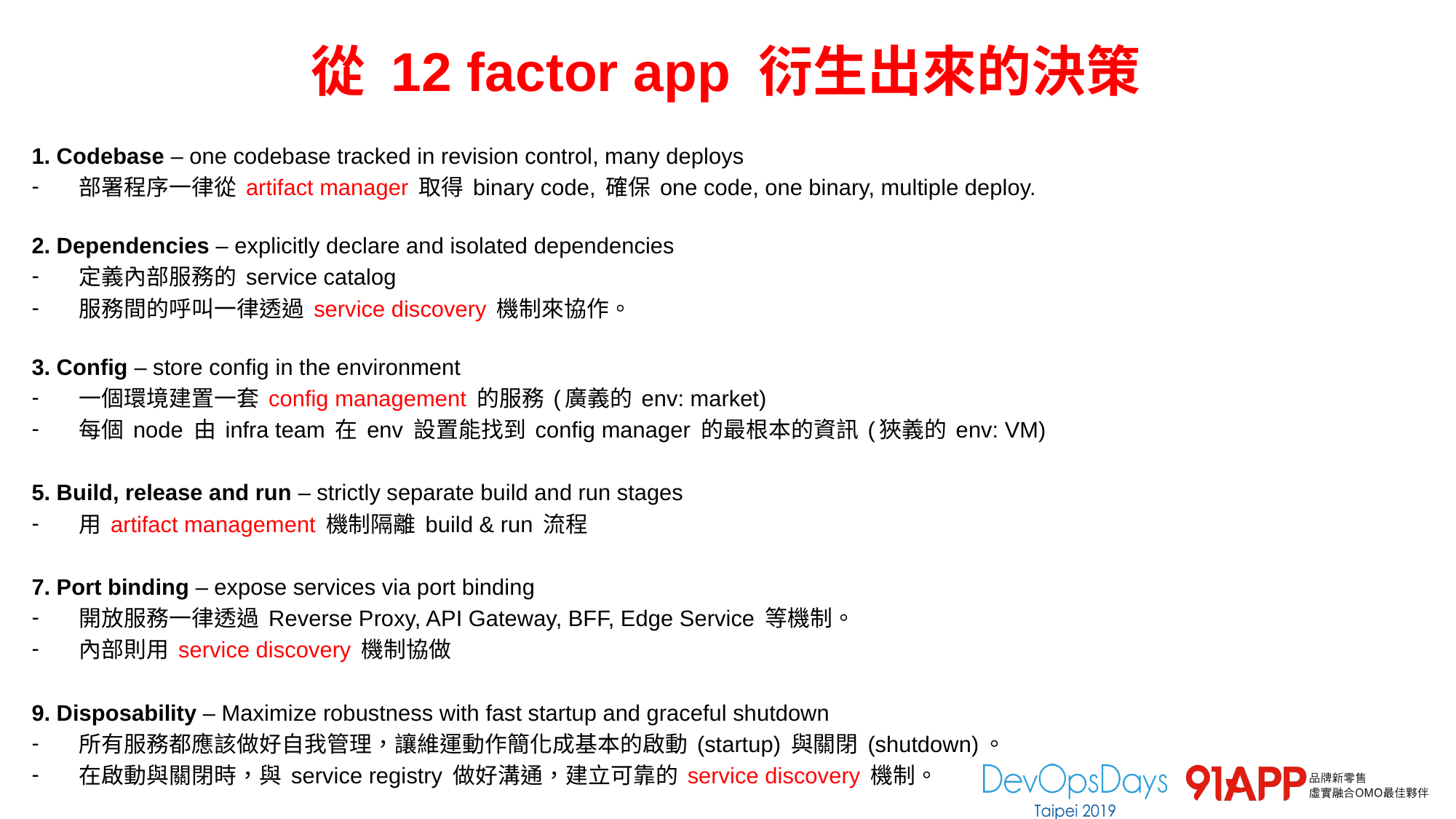

# 從 12 factor app 衍生出來的決策
1. Codebase – one codebase tracked in revision control, many deploys
部署程序一律從 artifact manager 取得 binary code, 確保 one code, one binary, multiple deploy.
2. Dependencies – explicitly declare and isolated dependencies
定義內部服務的 service catalog
服務間的呼叫一律透過 service discovery 機制來協作。
3. Config – store config in the environment
一個環境建置一套 config management 的服務 (廣義的 env: market)
每個 node 由 infra team 在 env 設置能找到 config manager 的最根本的資訊 (狹義的 env: VM)

5. Build, release and run – strictly separate build and run stages
用 artifact management 機制隔離 build & run 流程

7. Port binding – expose services via port binding
開放服務一律透過 Reverse Proxy, API Gateway, BFF, Edge Service 等機制。
內部則用 service discovery 機制協做

9. Disposability – Maximize robustness with fast startup and graceful shutdown
所有服務都應該做好自我管理，讓維運動作簡化成基本的啟動 (startup) 與關閉 (shutdown)。
在啟動與關閉時，與 service registry 做好溝通，建立可靠的 service discovery 機制。